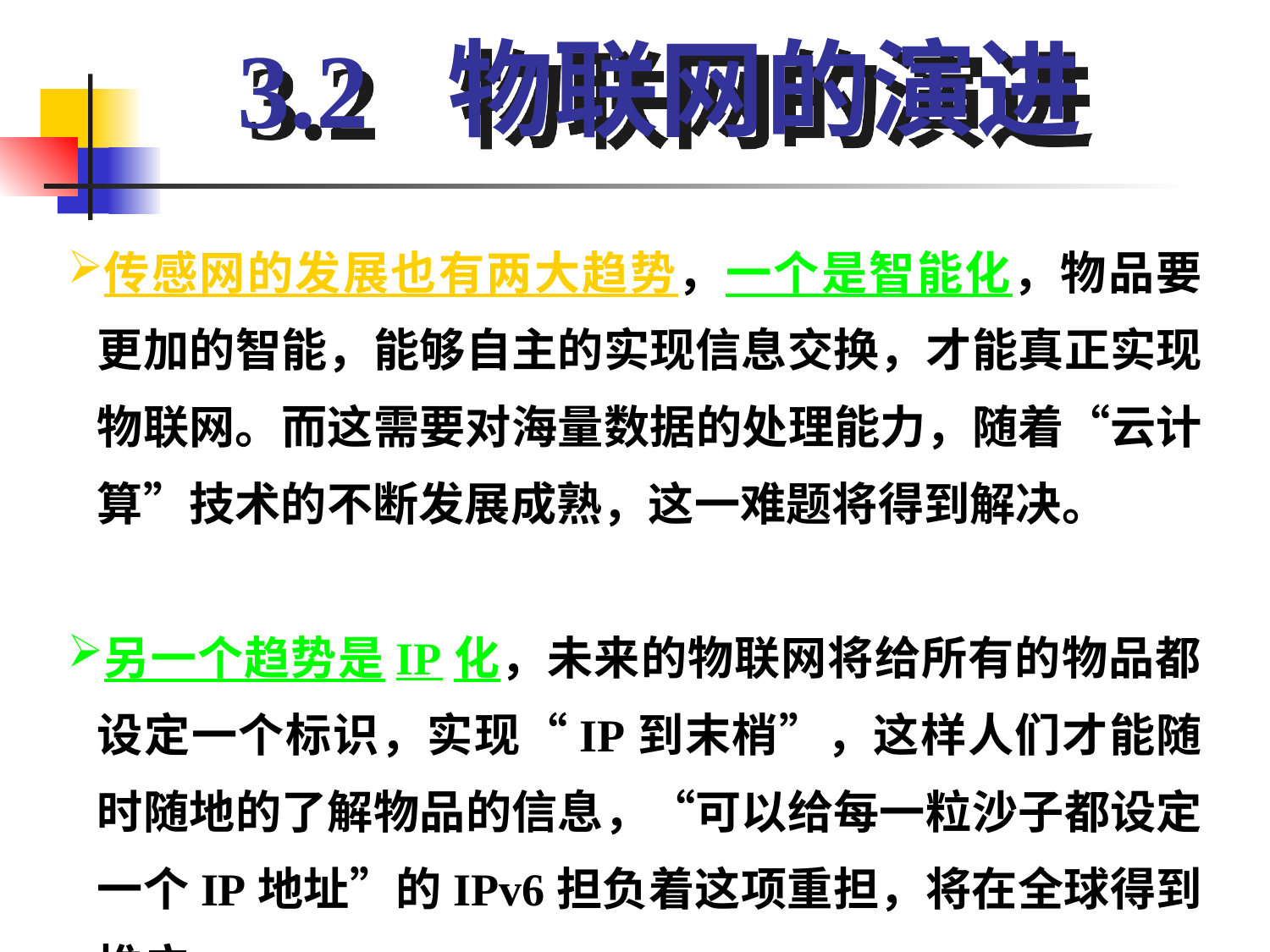

3.2  物联网的演进
传感网的发展也有两大趋势，一个是智能化，物品要更加的智能，能够自主的实现信息交换，才能真正实现物联网。而这需要对海量数据的处理能力，随着“云计算”技术的不断发展成熟，这一难题将得到解决。

另一个趋势是IP化，未来的物联网将给所有的物品都设定一个标识，实现“IP到末梢”，这样人们才能随时随地的了解物品的信息，“可以给每一粒沙子都设定一个IP地址”的IPv6担负着这项重担，将在全球得到推广。